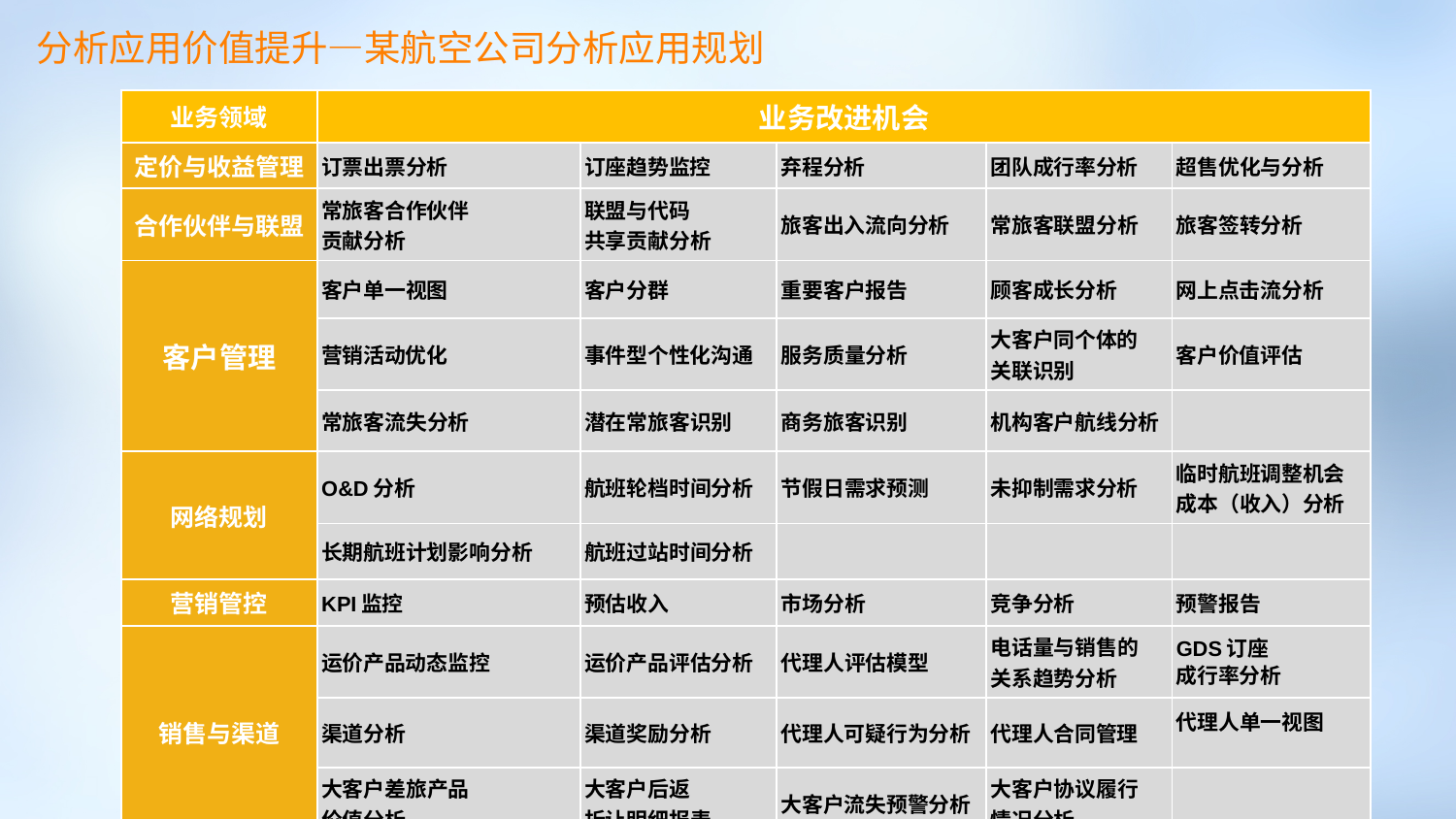

分析应用价值提升—某航空公司分析应用规划
| 业务领域 | 业务改进机会 |  |  |  |  |
| --- | --- | --- | --- | --- | --- |
| 定价与收益管理 | 订票出票分析 | 订座趋势监控 | 弃程分析 | 团队成行率分析 | 超售优化与分析 |
| 合作伙伴与联盟 | 常旅客合作伙伴 贡献分析 | 联盟与代码 共享贡献分析 | 旅客出入流向分析 | 常旅客联盟分析 | 旅客签转分析 |
| 客户管理 | 客户单一视图 | 客户分群 | 重要客户报告 | 顾客成长分析 | 网上点击流分析 |
|  | 营销活动优化 | 事件型个性化沟通 | 服务质量分析 | 大客户同个体的 关联识别 | 客户价值评估 |
|  | 常旅客流失分析 | 潜在常旅客识别 | 商务旅客识别 | 机构客户航线分析 |  |
| 网络规划 | O&D分析 | 航班轮档时间分析 | 节假日需求预测 | 未抑制需求分析 | 临时航班调整机会 成本（收入）分析 |
|  | 长期航班计划影响分析 | 航班过站时间分析 |  |  |  |
| 营销管控 | KPI监控 | 预估收入 | 市场分析 | 竞争分析 | 预警报告 |
| 销售与渠道 | 运价产品动态监控 | 运价产品评估分析 | 代理人评估模型 | 电话量与销售的 关系趋势分析 | GDS订座 成行率分析 |
|  | 渠道分析 | 渠道奖励分析 | 代理人可疑行为分析 | 代理人合同管理 | 代理人单一视图 |
|  | 大客户差旅产品 价值分析 | 大客户后返 折让明细报表 | 大客户流失预警分析 | 大客户协议履行 情况分析 |  |